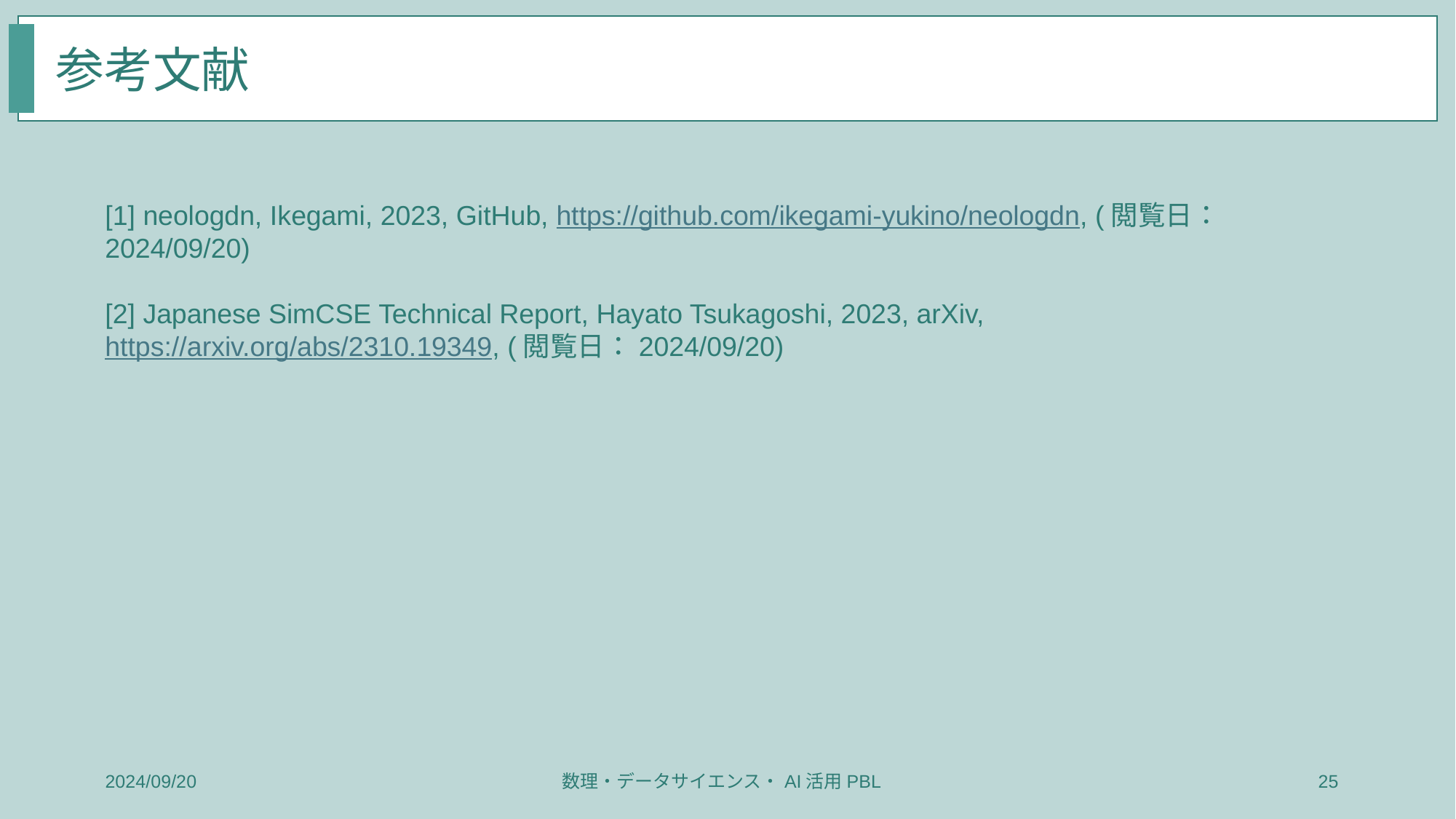

参考文献
[1] neologdn, Ikegami, 2023, GitHub, https://github.com/ikegami-yukino/neologdn, (閲覧日：2024/09/20)

[2] Japanese SimCSE Technical Report, Hayato Tsukagoshi, 2023, arXiv, https://arxiv.org/abs/2310.19349, (閲覧日：2024/09/20)
2024/09/20
数理・データサイエンス・AI活用PBL
25